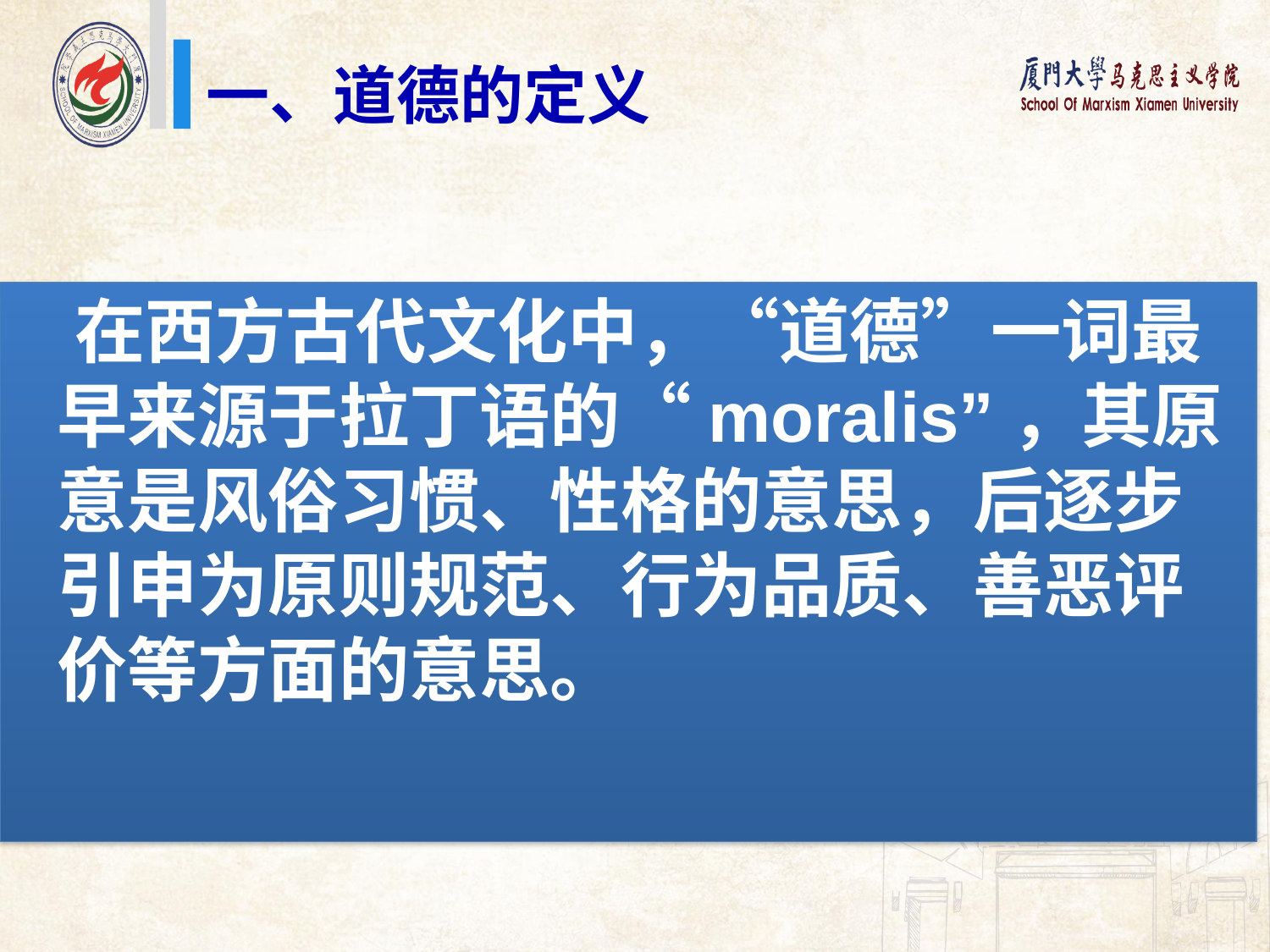

一、道德的定义
   在西方古代文化中，“道德”一词最早来源于拉丁语的“moralis”，其原意是风俗习惯、性格的意思，后逐步引申为原则规范、行为品质、善恶评价等方面的意思。